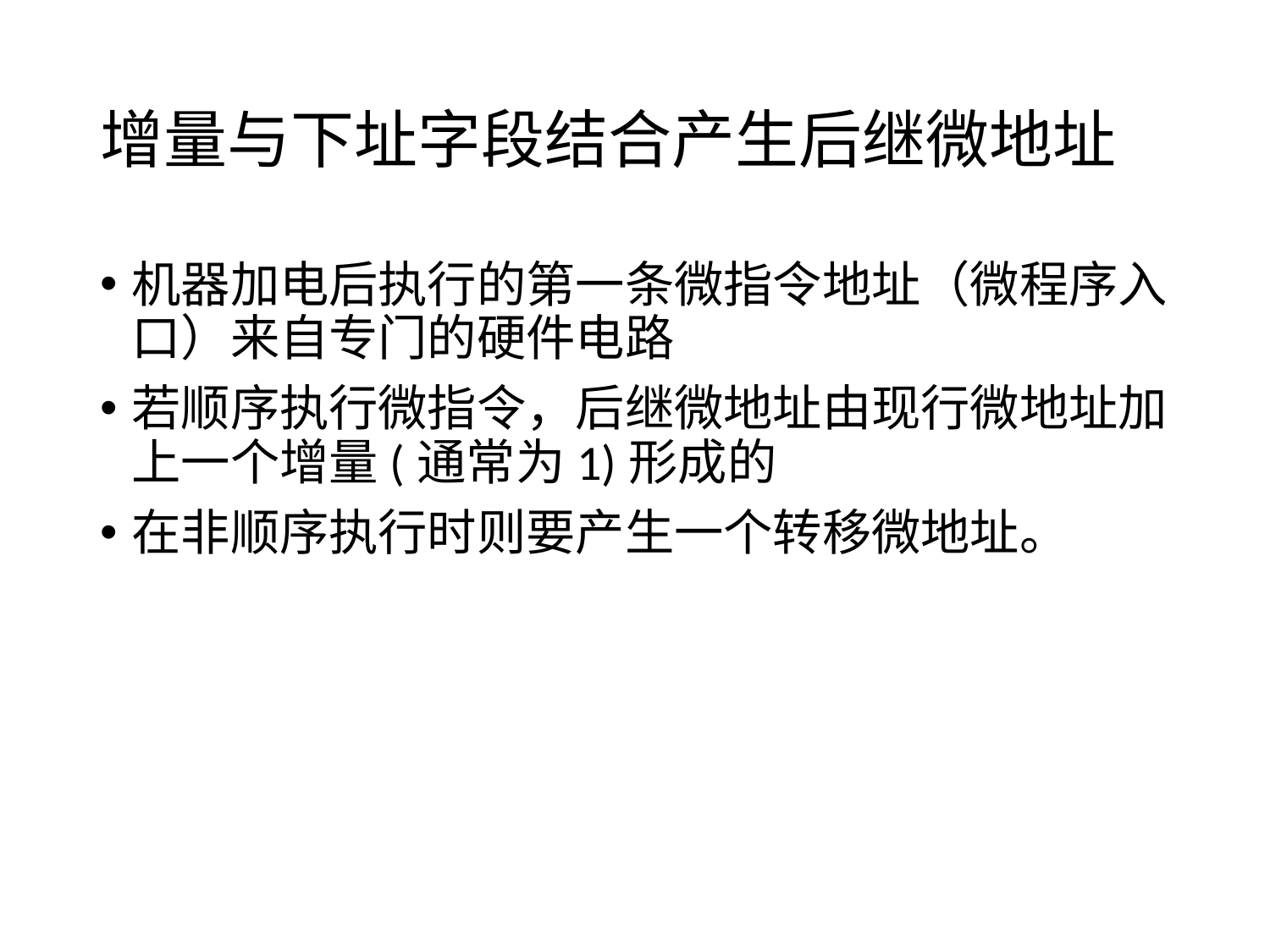

# 增量与下址字段结合产生后继微地址
机器加电后执行的第一条微指令地址（微程序入口）来自专门的硬件电路
若顺序执行微指令，后继微地址由现行微地址加上一个增量(通常为1)形成的
在非顺序执行时则要产生一个转移微地址。